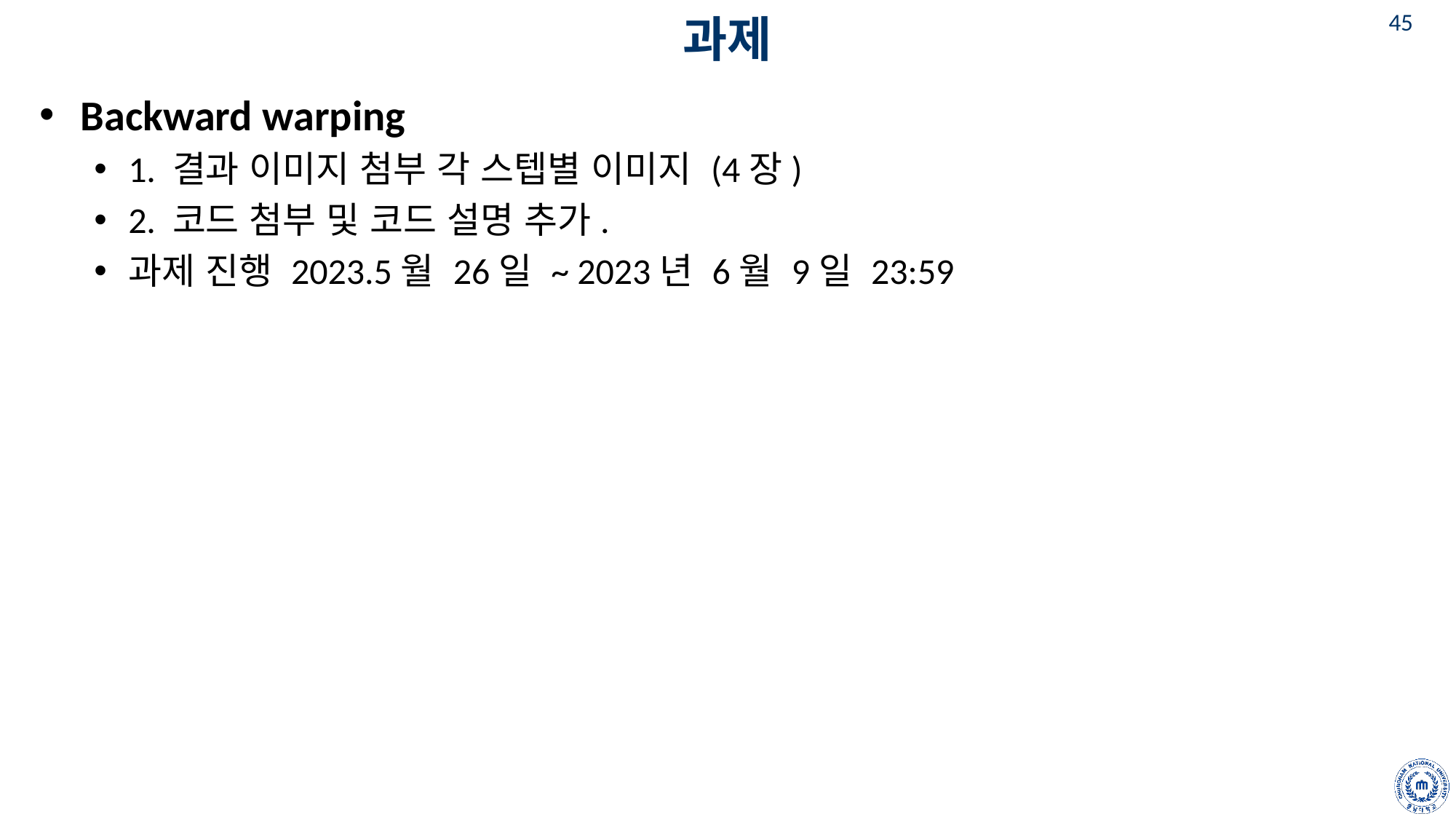

# 과제
Backward warping
1. 결과 이미지 첨부 각 스텝별 이미지 (4장)
2. 코드 첨부 및 코드 설명 추가.
과제 진행 2023.5월 26일 ~ 2023년 6월 9일 23:59